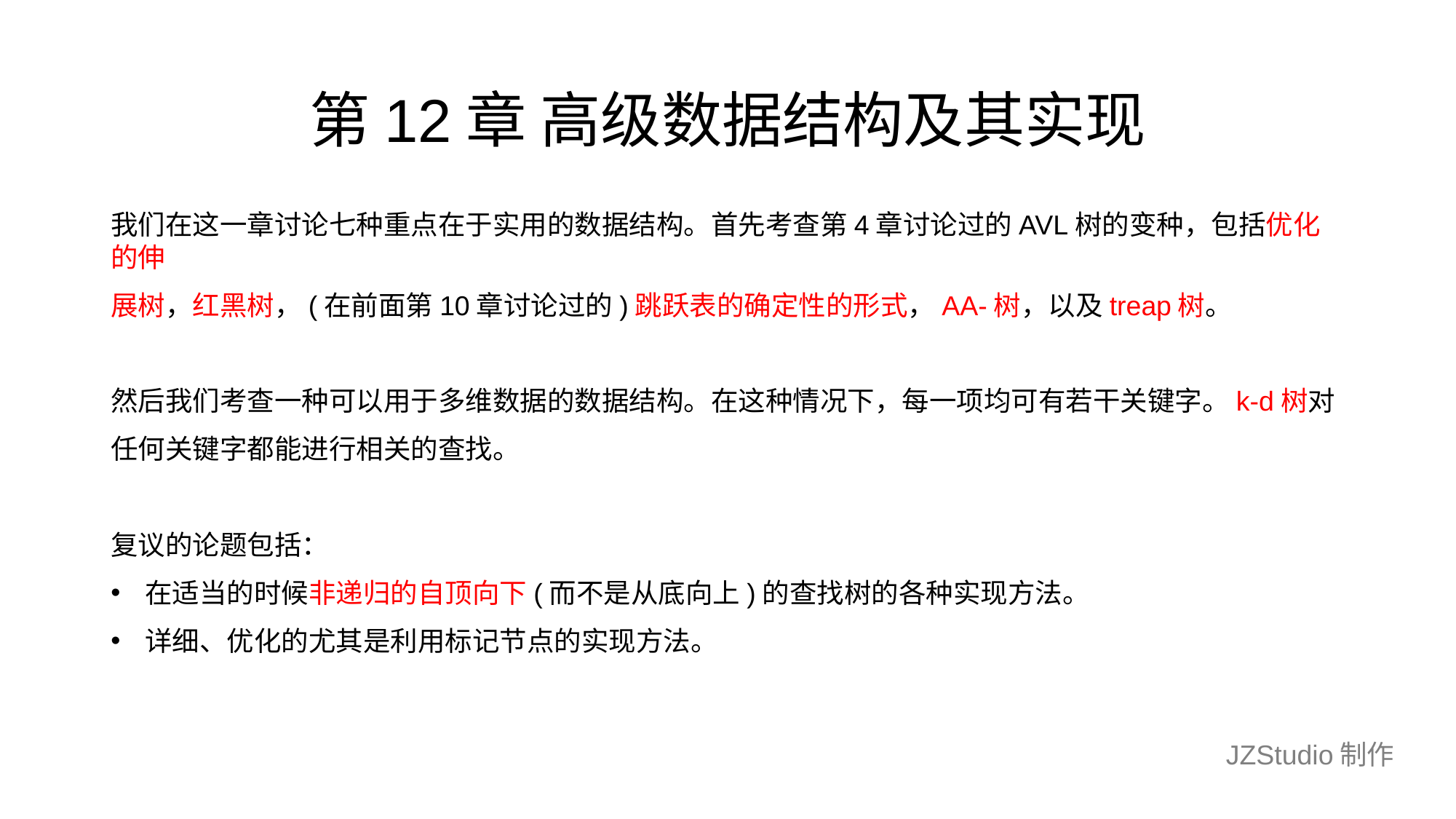

# 第12章 高级数据结构及其实现
我们在这一章讨论七种重点在于实用的数据结构。首先考查第4章讨论过的AVL树的变种，包括优化的伸
展树，红黑树，(在前面第10章讨论过的)跳跃表的确定性的形式，AA-树，以及treap树。

然后我们考查一种可以用于多维数据的数据结构。在这种情况下，每一项均可有若干关键字。k-d树对
任何关键字都能进行相关的查找。

复议的论题包括：
在适当的时候非递归的自顶向下(而不是从底向上)的查找树的各种实现方法。
详细、优化的尤其是利用标记节点的实现方法。